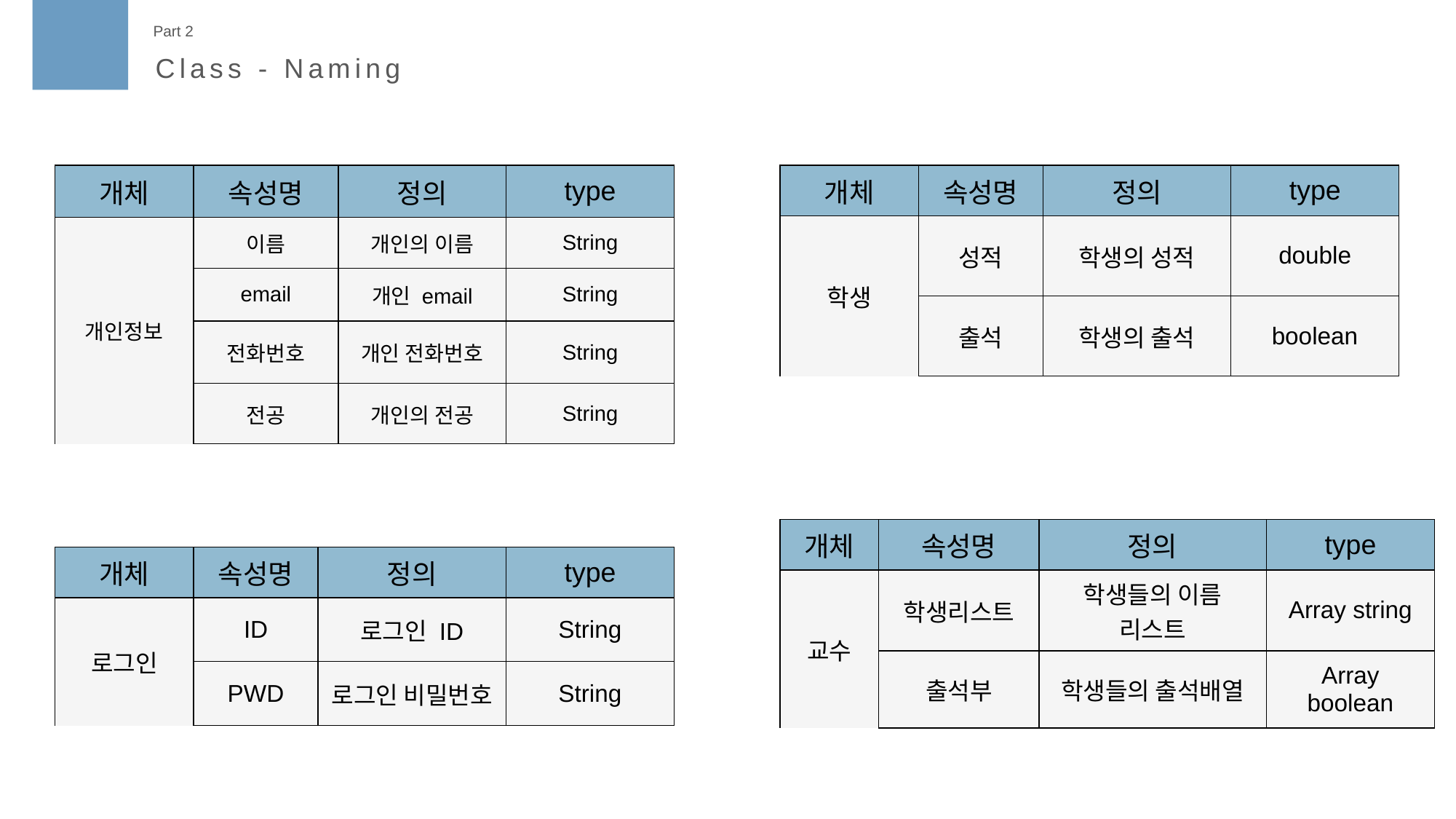

Part 2
Class - Naming
| 개체 | 속성명 | 정의 | type |
| --- | --- | --- | --- |
| 개인정보 | 이름 | 개인의 이름 | String |
|  | email | 개인 email | String |
|  | 전화번호 | 개인 전화번호 | String |
|  | 전공 | 개인의 전공 | String |

| 개체 | 속성명 | 정의 | type |
| --- | --- | --- | --- |
| 학생 | 성적 | 학생의 성적 | double |
|  | 출석 | 학생의 출석 | boolean |

| 개체 | 속성명 | 정의 | type |
| --- | --- | --- | --- |
| 교수 | 학생리스트 | 학생들의 이름 리스트 | Array string |
|  | 출석부 | 학생들의 출석배열 | Array boolean |

| 개체 | 속성명 | 정의 | type |
| --- | --- | --- | --- |
| 로그인 | ID | 로그인 ID | String |
|  | PWD | 로그인 비밀번호 | String |